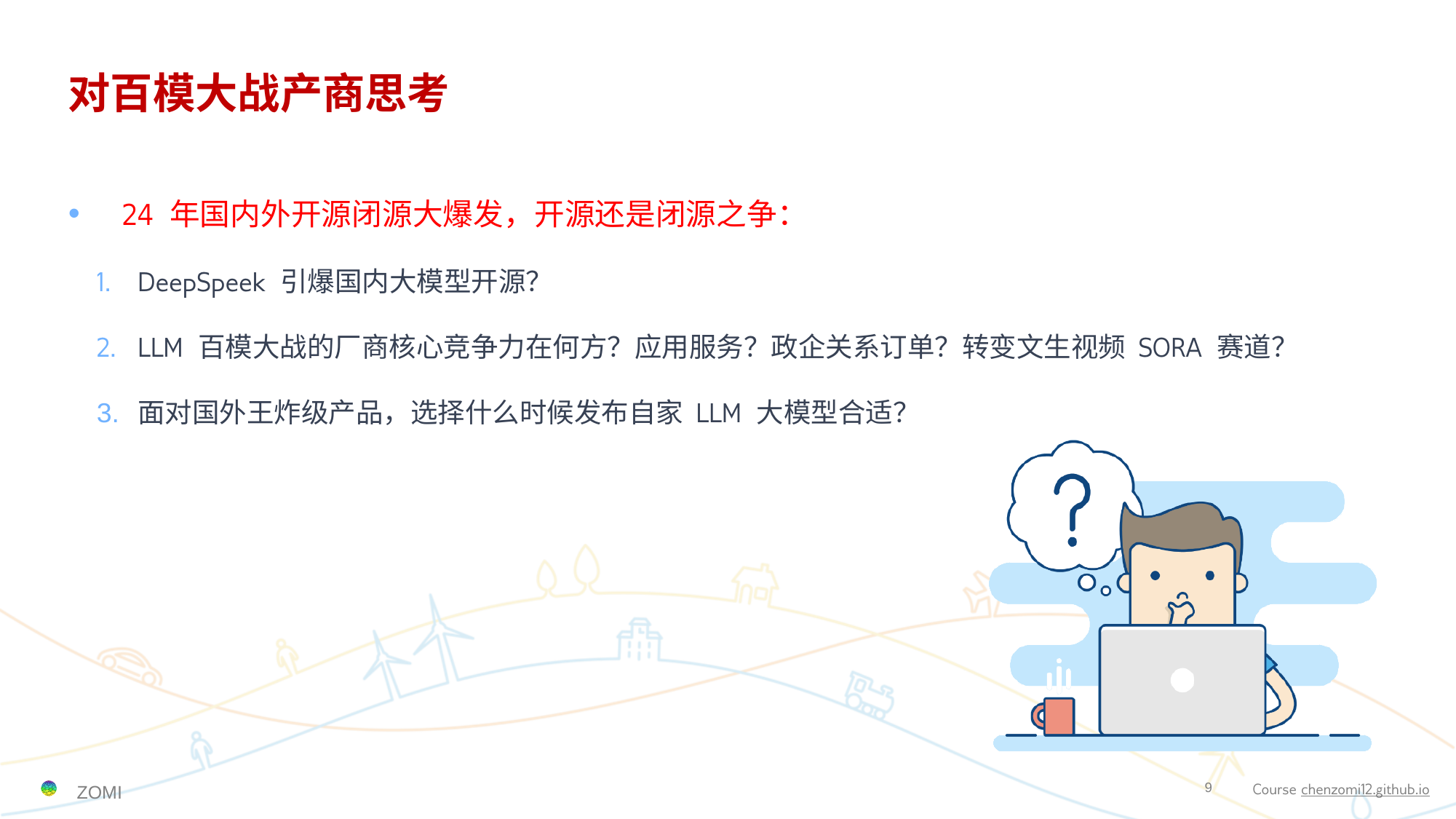

# 对百模大战产商思考
24 年国内外开源闭源大爆发，开源还是闭源之争：
DeepSpeek 引爆国内大模型开源？
LLM 百模大战的厂商核心竞争力在何方？应用服务？政企关系订单？转变文生视频 SORA 赛道？
面对国外王炸级产品，选择什么时候发布自家 LLM 大模型合适？